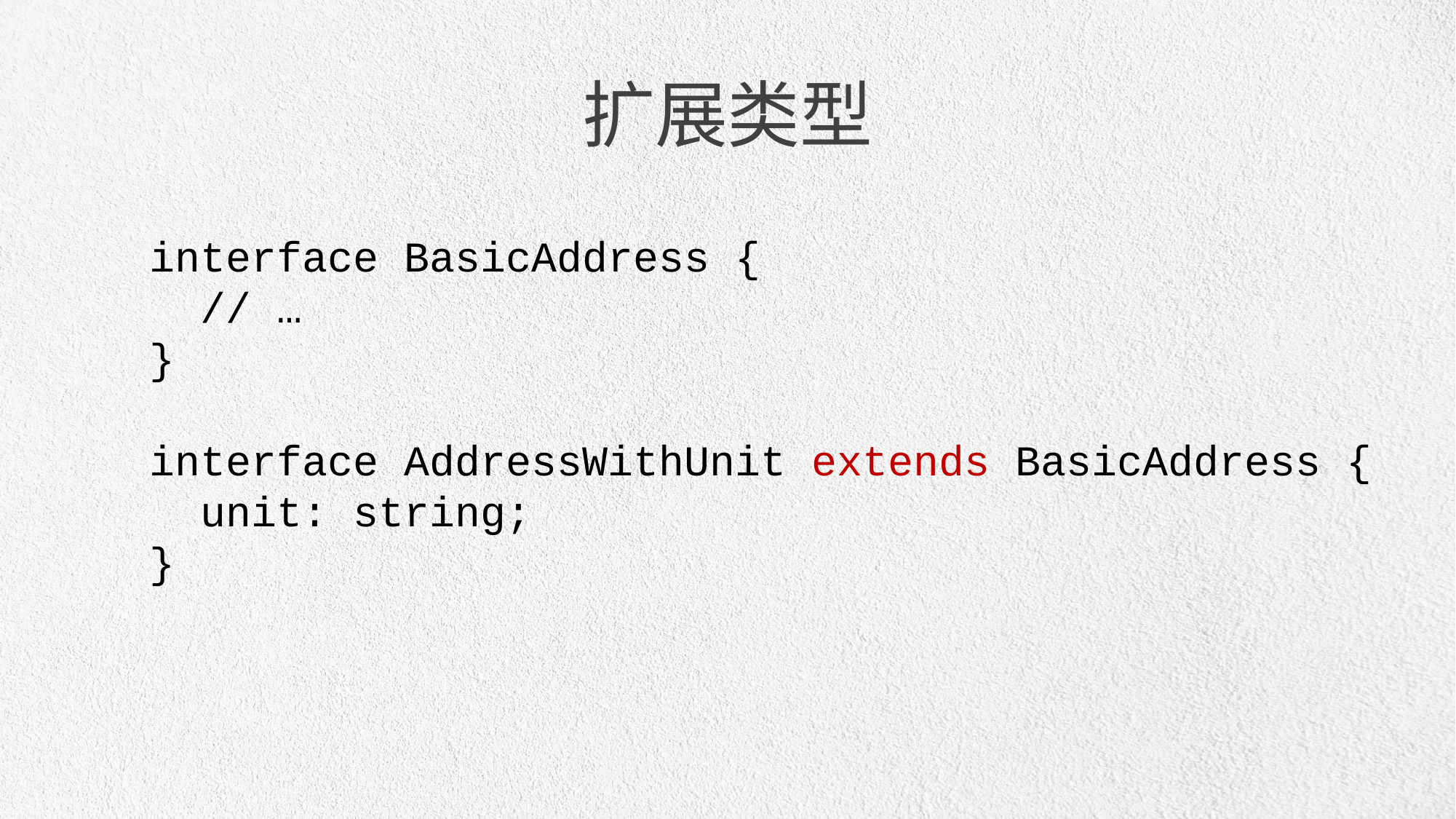

扩展类型
interface BasicAddress {
  // …
}

interface AddressWithUnit extends BasicAddress {
  unit: string;
}